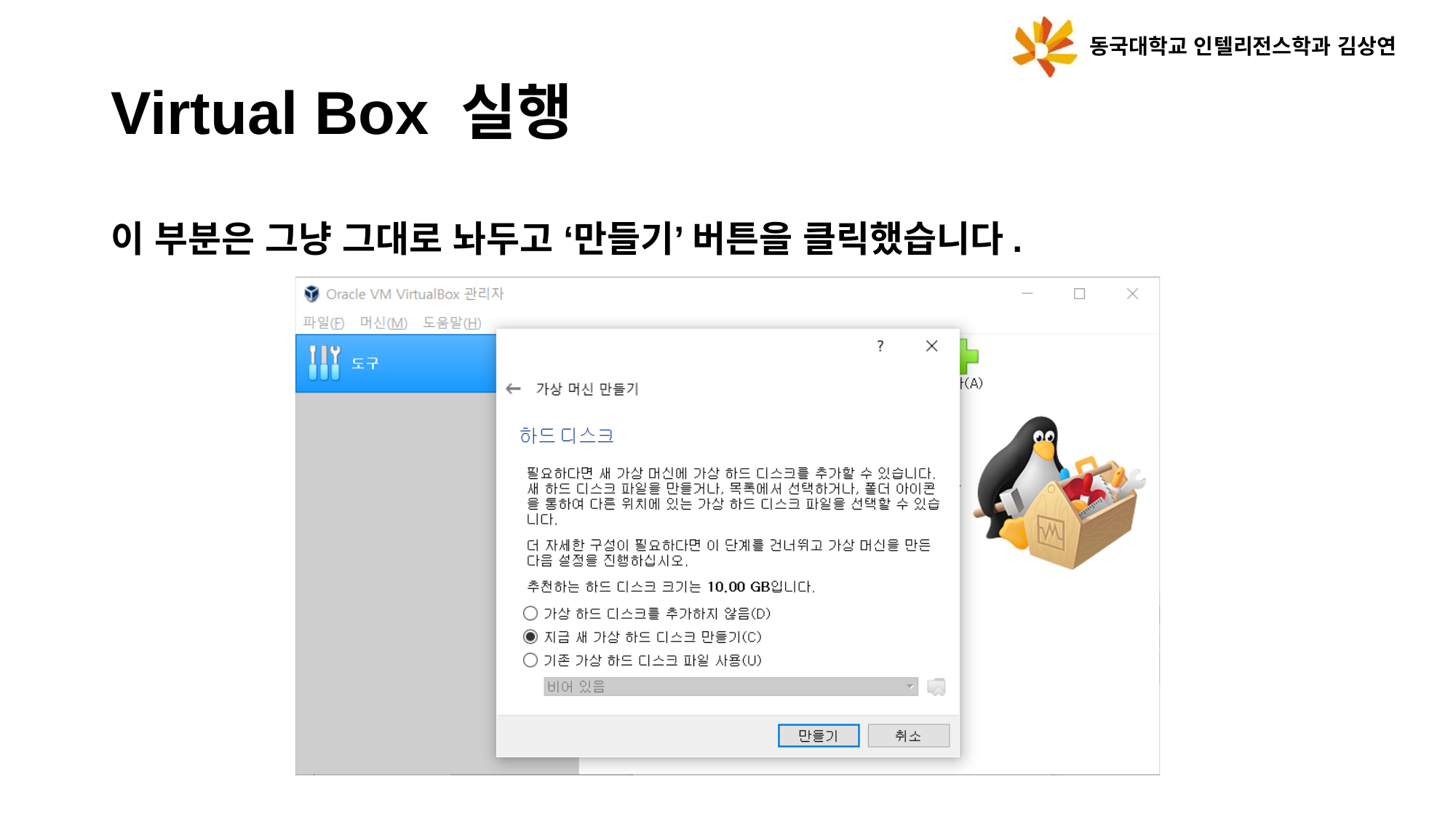

동국대학교 인텔리전스학과 김상연
Virtual Box 실행
이 부분은 그냥 그대로 놔두고 ‘만들기’ 버튼을 클릭했습니다.